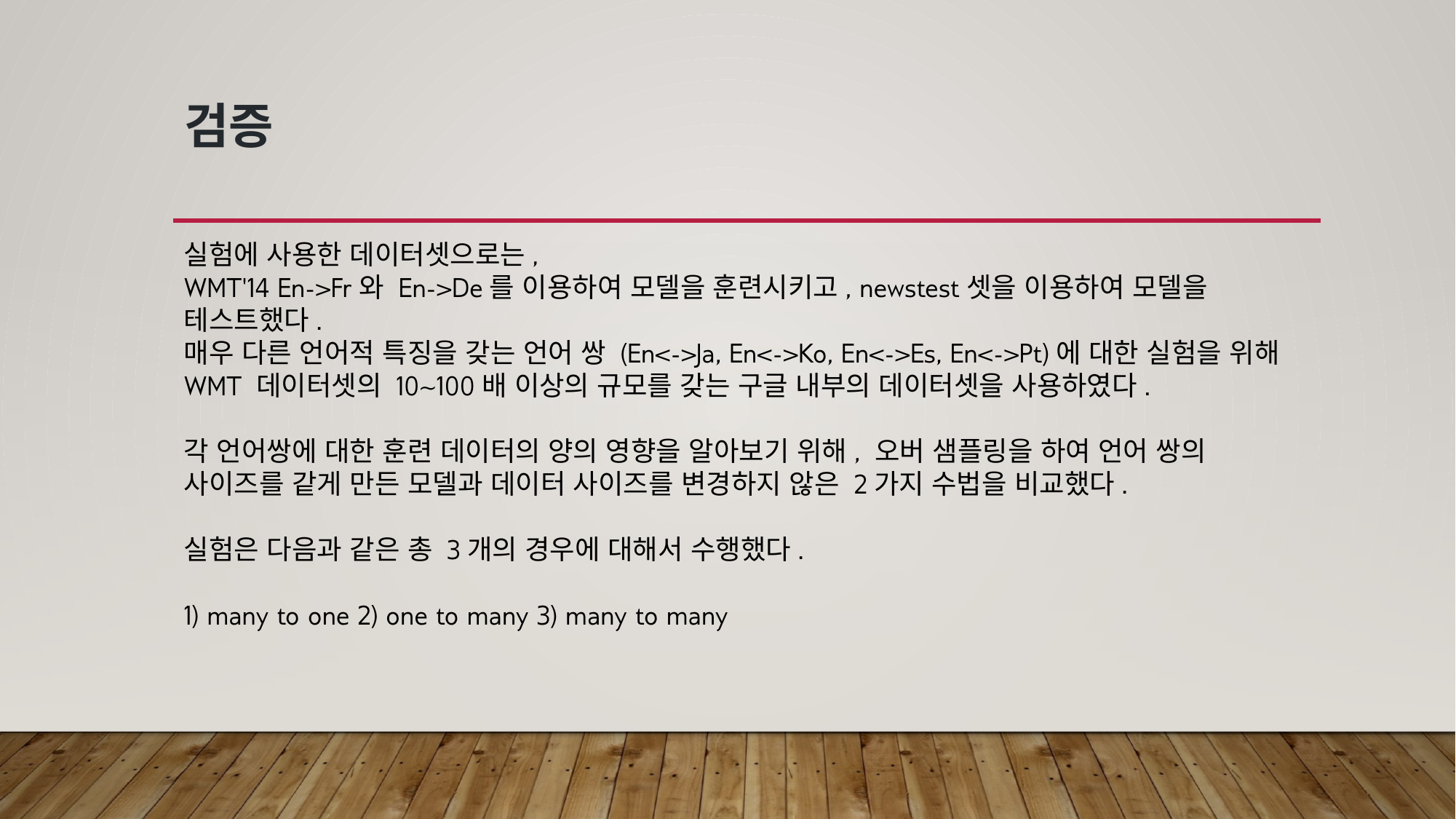

# 검증
실험에 사용한 데이터셋으로는,
WMT'14 En->Fr와 En->De를 이용하여 모델을 훈련시키고, newstest셋을 이용하여 모델을 테스트했다.
매우 다른 언어적 특징을 갖는 언어 쌍 (En<->Ja, En<->Ko, En<->Es, En<->Pt)에 대한 실험을 위해 WMT 데이터셋의 10~100배 이상의 규모를 갖는 구글 내부의 데이터셋을 사용하였다.

각 언어쌍에 대한 훈련 데이터의 양의 영향을 알아보기 위해, 오버 샘플링을 하여 언어 쌍의 사이즈를 같게 만든 모델과 데이터 사이즈를 변경하지 않은 2가지 수법을 비교했다.

실험은 다음과 같은 총 3개의 경우에 대해서 수행했다.

1) many to one 2) one to many 3) many to many